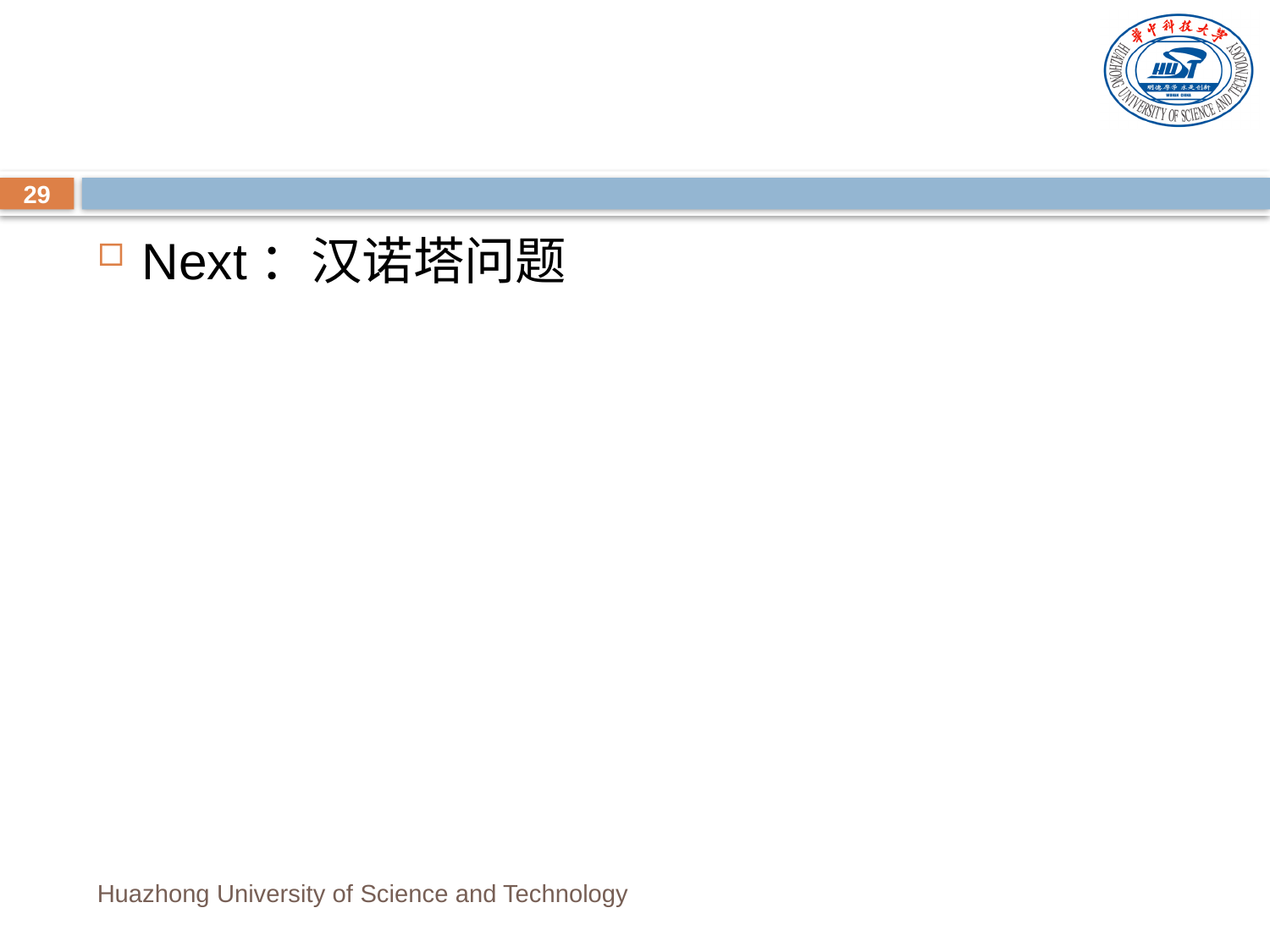

29
Next：汉诺塔问题
Huazhong University of Science and Technology